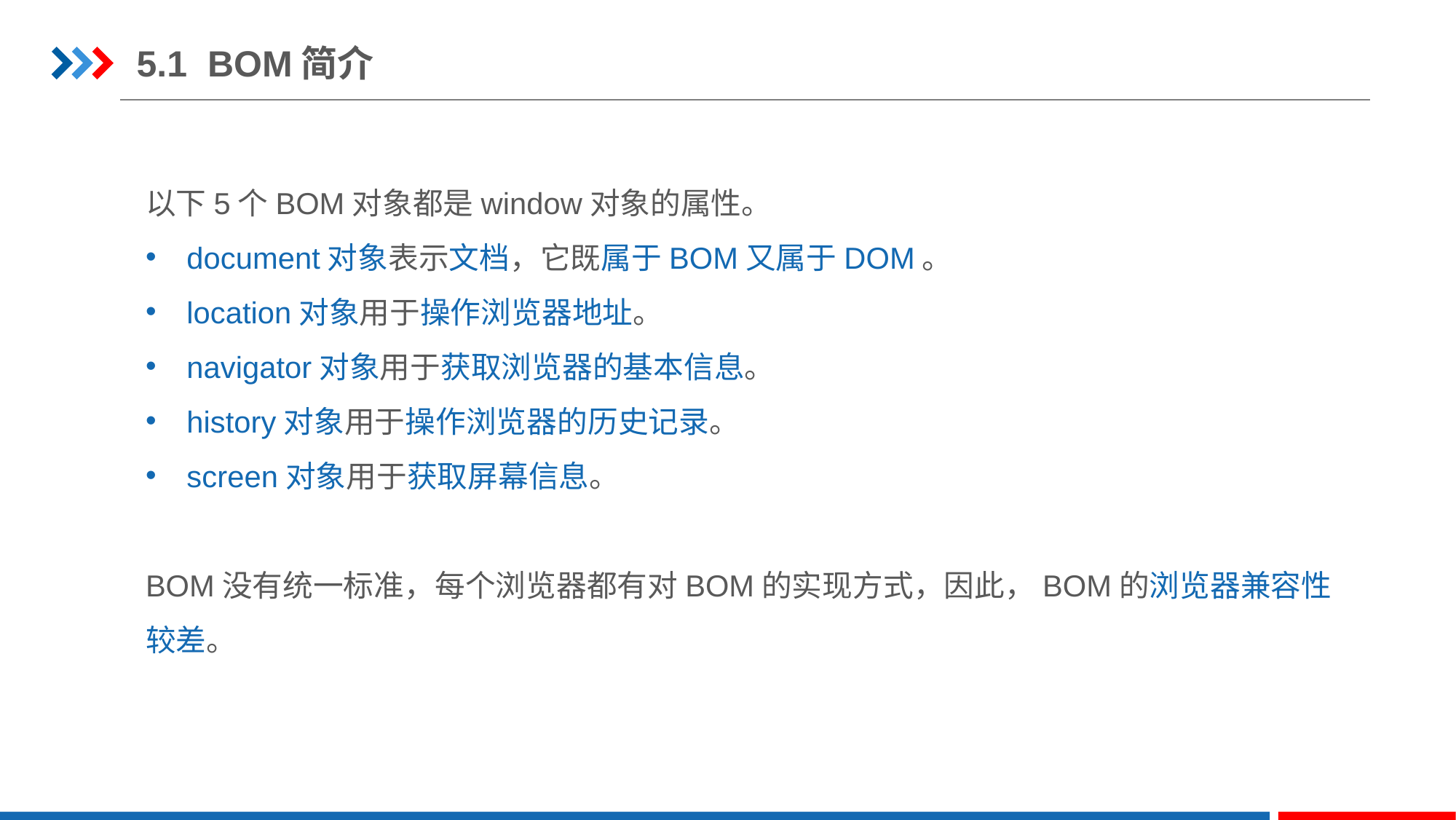

5.1  BOM简介
以下5个BOM对象都是window对象的属性。
document对象表示文档，它既属于BOM又属于DOM。
location对象用于操作浏览器地址。
navigator对象用于获取浏览器的基本信息。
history对象用于操作浏览器的历史记录。
screen对象用于获取屏幕信息。

BOM没有统一标准，每个浏览器都有对BOM的实现方式，因此，BOM的浏览器兼容性较差。